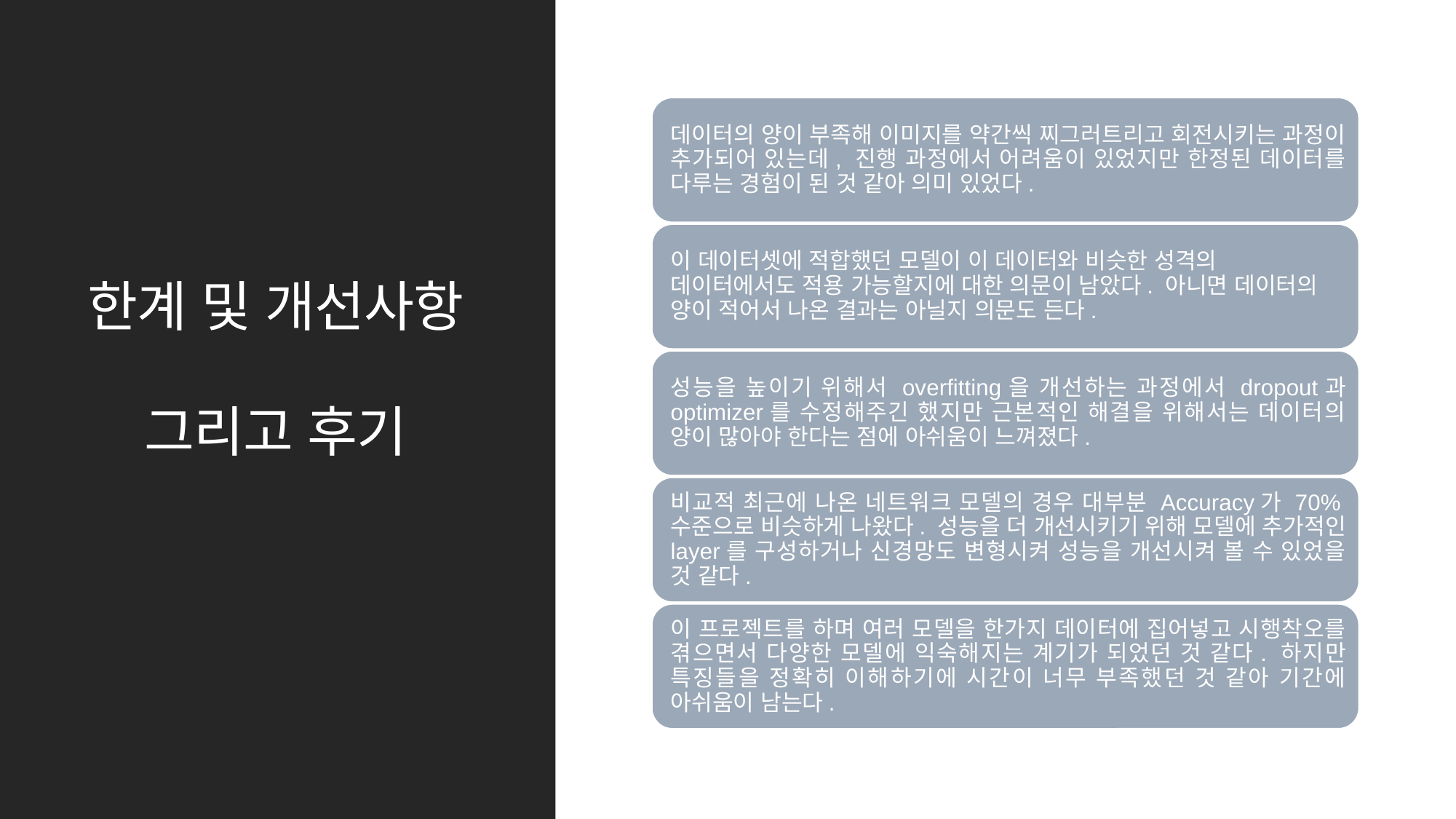

# 한계 및 개선사항
데이터의 양이 부족해 이미지를 약간씩 찌그러트리고 회전시키는 과정이 추가되어 있는데, 진행 과정에서 어려움이 있었지만 한정된 데이터를 다루는 경험이 된 것 같아 의미 있었다.
이 데이터셋에 적합했던 모델이 이 데이터와 비슷한 성격의 데이터에서도 적용 가능할지에 대한 의문이 남았다. 아니면 데이터의 양이 적어서 나온 결과는 아닐지 의문도 든다.
성능을 높이기 위해서 overfitting을 개선하는 과정에서 dropout과 optimizer를 수정해주긴 했지만 근본적인 해결을 위해서는 데이터의 양이 많아야 한다는 점에 아쉬움이 느껴졌다.
비교적 최근에 나온 네트워크 모델의 경우 대부분 Accuracy가 70%수준으로 비슷하게 나왔다. 성능을 더 개선시키기 위해 모델에 추가적인 layer를 구성하거나 신경망도 변형시켜 성능을 개선시켜 볼 수 있었을 것 같다.
이 프로젝트를 하며 여러 모델을 한가지 데이터에 집어넣고 시행착오를 겪으면서 다양한 모델에 익숙해지는 계기가 되었던 것 같다. 하지만 특징들을 정확히 이해하기에 시간이 너무 부족했던 것 같아 기간에 아쉬움이 남는다.
그리고 후기